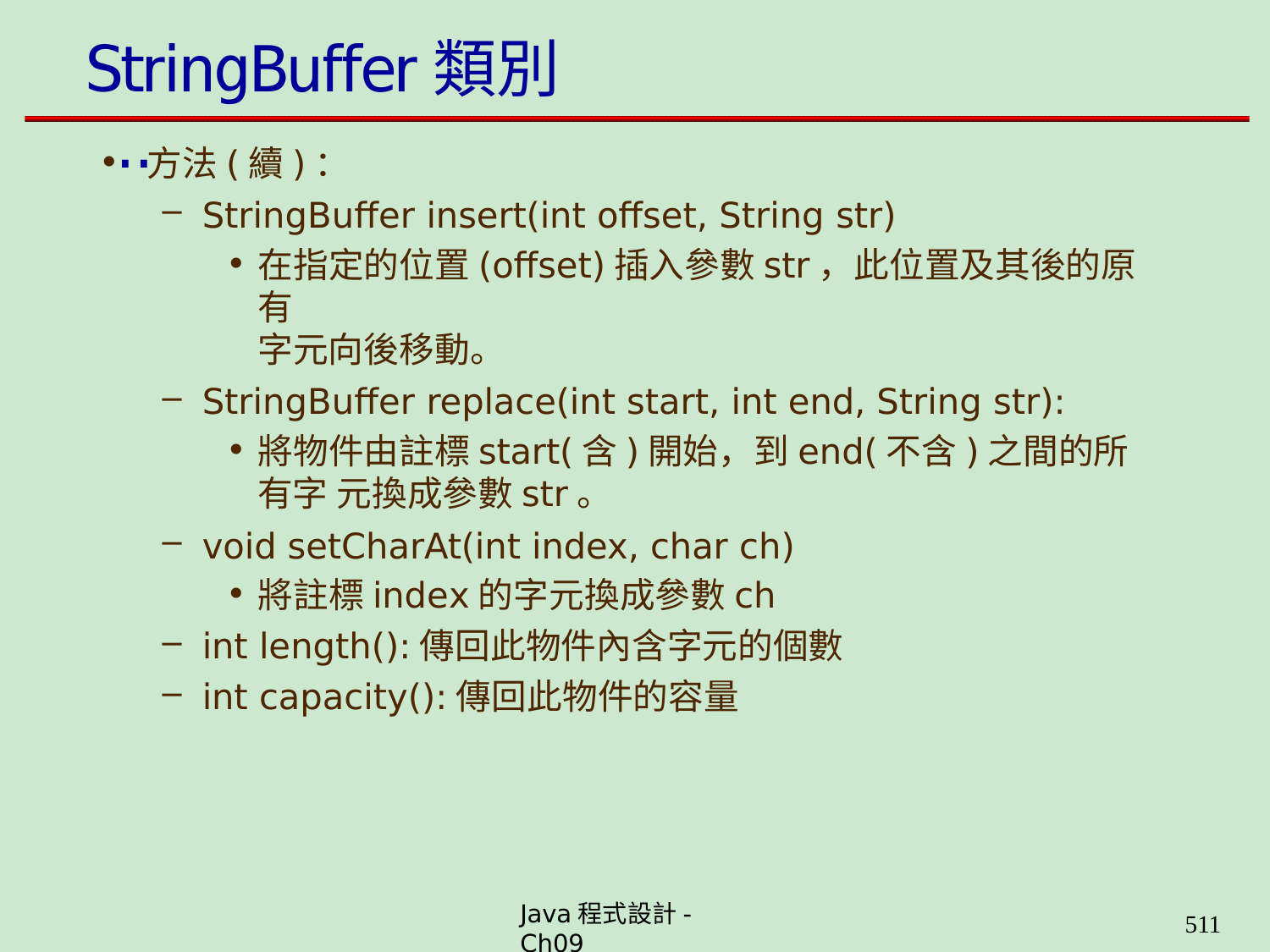

# StringBuffer類別 ..
方法(續)：
StringBuffer insert(int offset, String str)
在指定的位置(offset)插入參數str，此位置及其後的原有
字元向後移動。
StringBuffer replace(int start, int end, String str):
將物件由註標start(含)開始，到end(不含)之間的所有字 元換成參數str。
void setCharAt(int index, char ch)
將註標index的字元換成參數ch
int length():傳回此物件內含字元的個數
int capacity():傳回此物件的容量
Java程式設計-Ch09
511